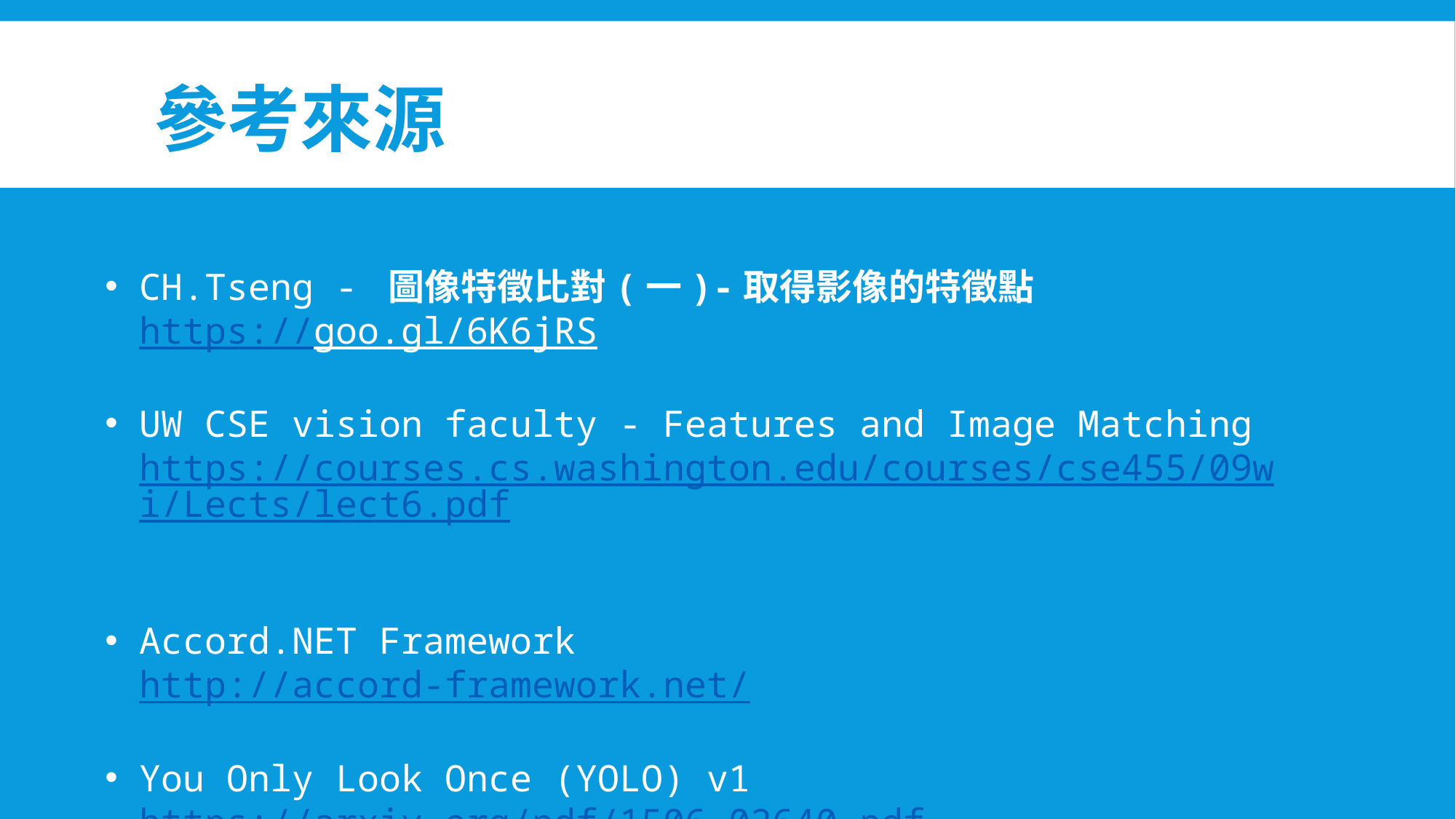

# 參考來源
CH.Tseng - 圖像特徵比對(一)-取得影像的特徵點
https://goo.gl/6K6jRS
UW CSE vision faculty - Features and Image Matching
https://courses.cs.washington.edu/courses/cse455/09wi/Lects/lect6.pdf
Accord.NET Framework
http://accord-framework.net/

You Only Look Once (YOLO) v1
https://arxiv.org/pdf/1506.02640.pdf